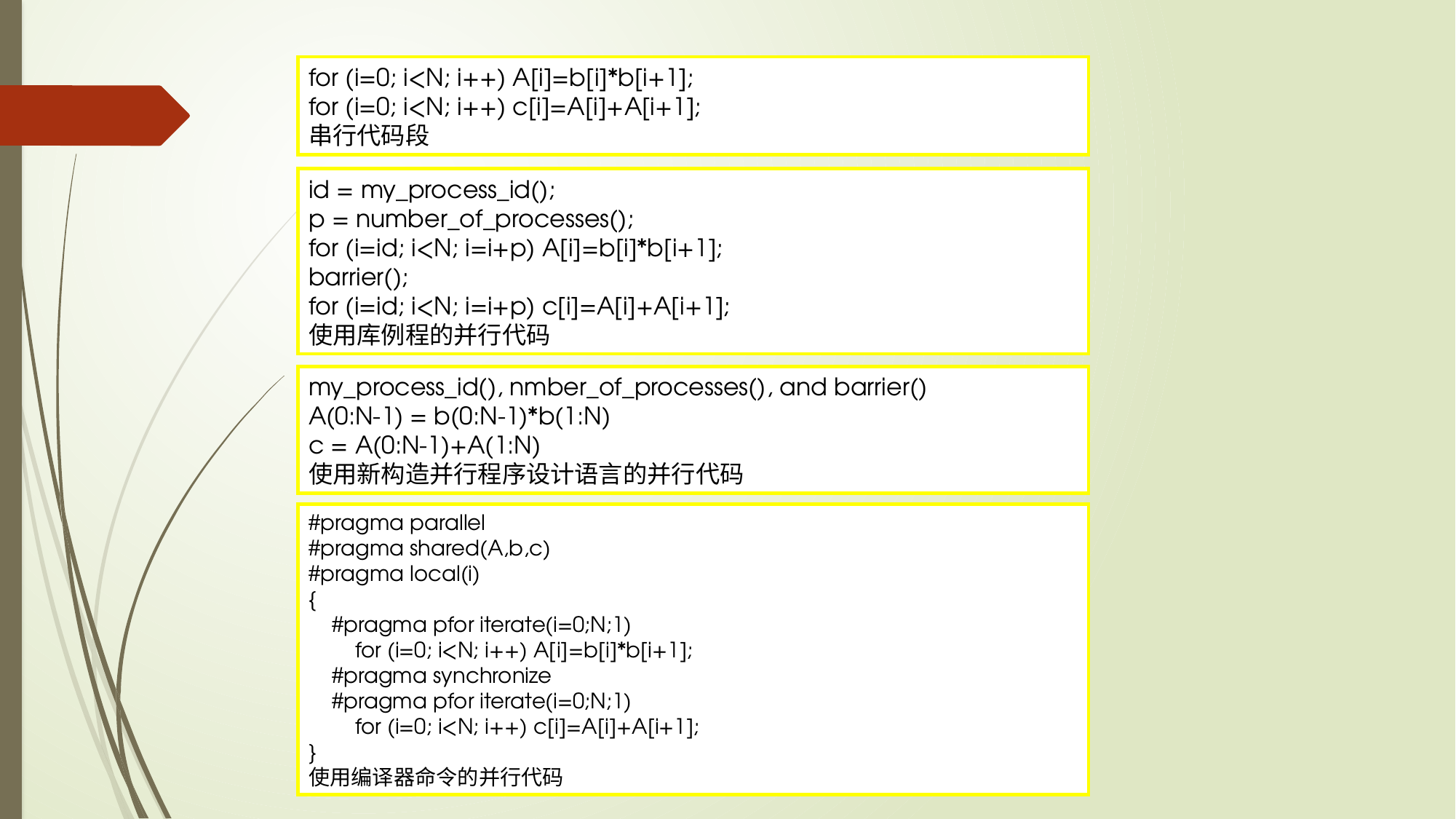

for (i=0; i<N; i++) A[i]=b[i]*b[i+1];
for (i=0; i<N; i++) c[i]=A[i]+A[i+1];
串行代码段
id = my_process_id();
p = number_of_processes();
for (i=id; i<N; i=i+p) A[i]=b[i]*b[i+1];
barrier();
for (i=id; i<N; i=i+p) c[i]=A[i]+A[i+1];
使用库例程的并行代码
my_process_id(), nmber_of_processes(), and barrier()
A(0:N-1) = b(0:N-1)*b(1:N)
c = A(0:N-1)+A(1:N)
使用新构造并行程序设计语言的并行代码
#pragma parallel
#pragma shared(A,b,c)
#pragma local(i)
{
    #pragma pfor iterate(i=0;N;1)
        for (i=0; i<N; i++) A[i]=b[i]*b[i+1];
    #pragma synchronize
    #pragma pfor iterate(i=0;N;1)
        for (i=0; i<N; i++) c[i]=A[i]+A[i+1];
}
使用编译器命令的并行代码